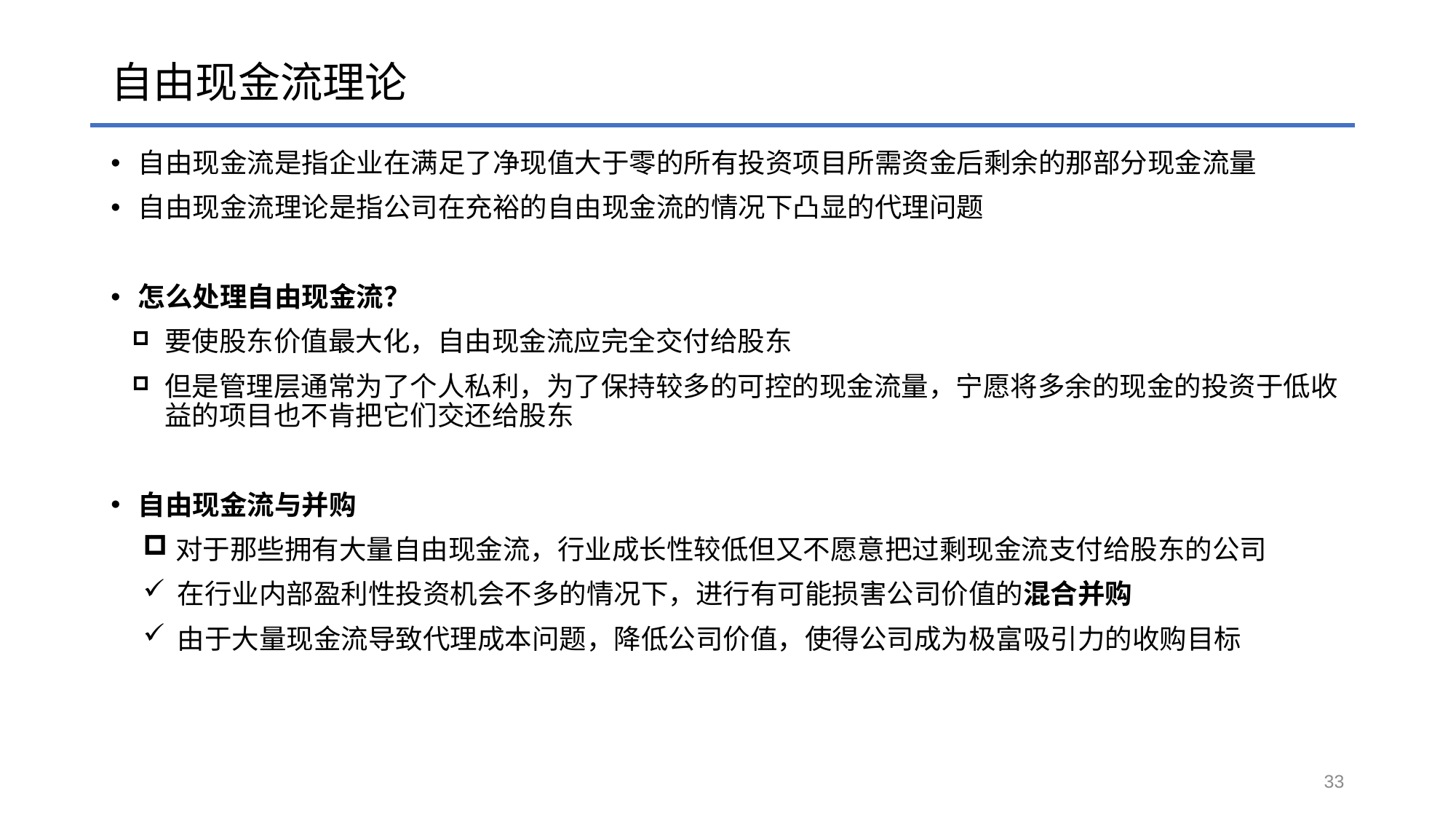

# 自由现金流理论
自由现金流是指企业在满足了净现值大于零的所有投资项目所需资金后剩余的那部分现金流量
自由现金流理论是指公司在充裕的自由现金流的情况下凸显的代理问题

怎么处理自由现金流？
要使股东价值最大化，自由现金流应完全交付给股东
但是管理层通常为了个人私利，为了保持较多的可控的现金流量，宁愿将多余的现金的投资于低收益的项目也不肯把它们交还给股东

自由现金流与并购
对于那些拥有大量自由现金流，行业成长性较低但又不愿意把过剩现金流支付给股东的公司
在行业内部盈利性投资机会不多的情况下，进行有可能损害公司价值的混合并购
由于大量现金流导致代理成本问题，降低公司价值，使得公司成为极富吸引力的收购目标
33